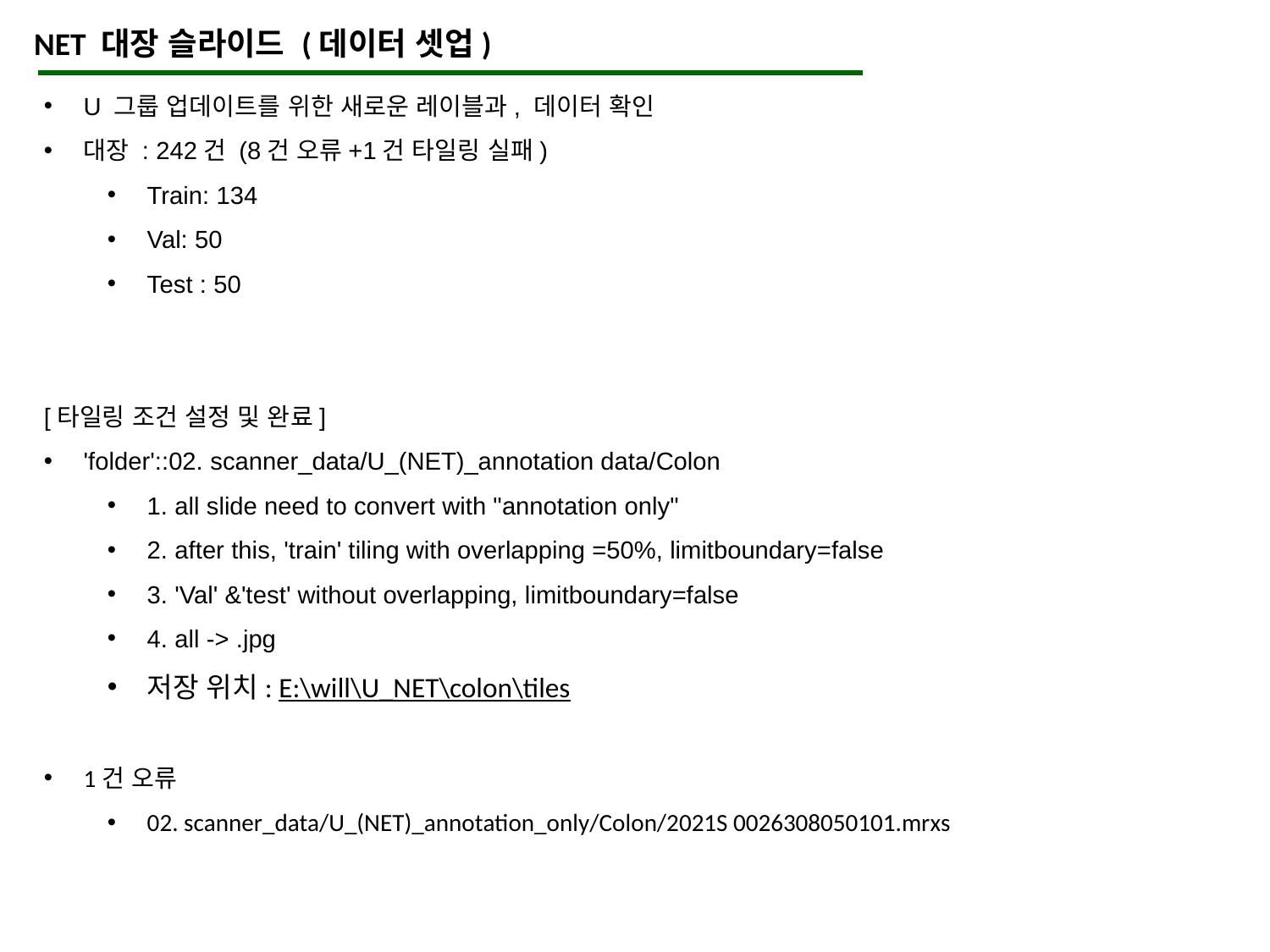

NET 대장 슬라이드 (데이터 셋업)
U 그룹 업데이트를 위한 새로운 레이블과, 데이터 확인
대장 : 242건 (8건 오류+1건 타일링 실패)
Train: 134
Val: 50
Test : 50

[타일링 조건 설정 및 완료]
'folder'::02. scanner_data/U_(NET)_annotation data/Colon
1. all slide need to convert with "annotation only"
2. after this, 'train' tiling with overlapping =50%, limitboundary=false
3. 'Val' &'test' without overlapping, limitboundary=false
4. all -> .jpg
저장 위치: E:\will\U_NET\colon\tiles

1건 오류
02. scanner_data/U_(NET)_annotation_only/Colon/2021S 0026308050101.mrxs